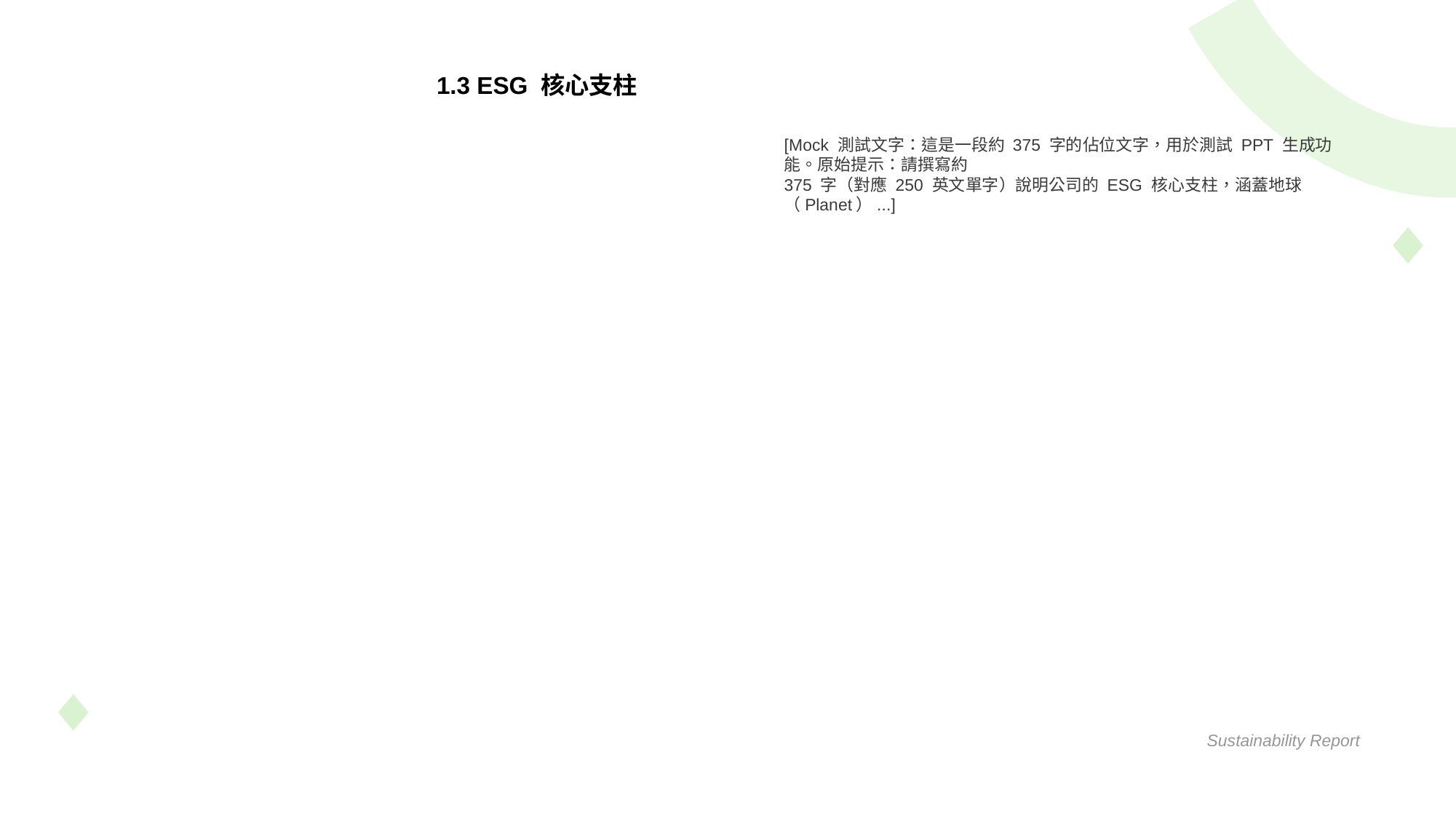

1.3 ESG 核心支柱
[Mock 測試文字：這是一段約 375 字的佔位文字，用於測試 PPT 生成功能。原始提示：請撰寫約
375 字（對應 250 英文單字）說明公司的 ESG 核心支柱，涵蓋地球（Planet）...]
Sustainability Report